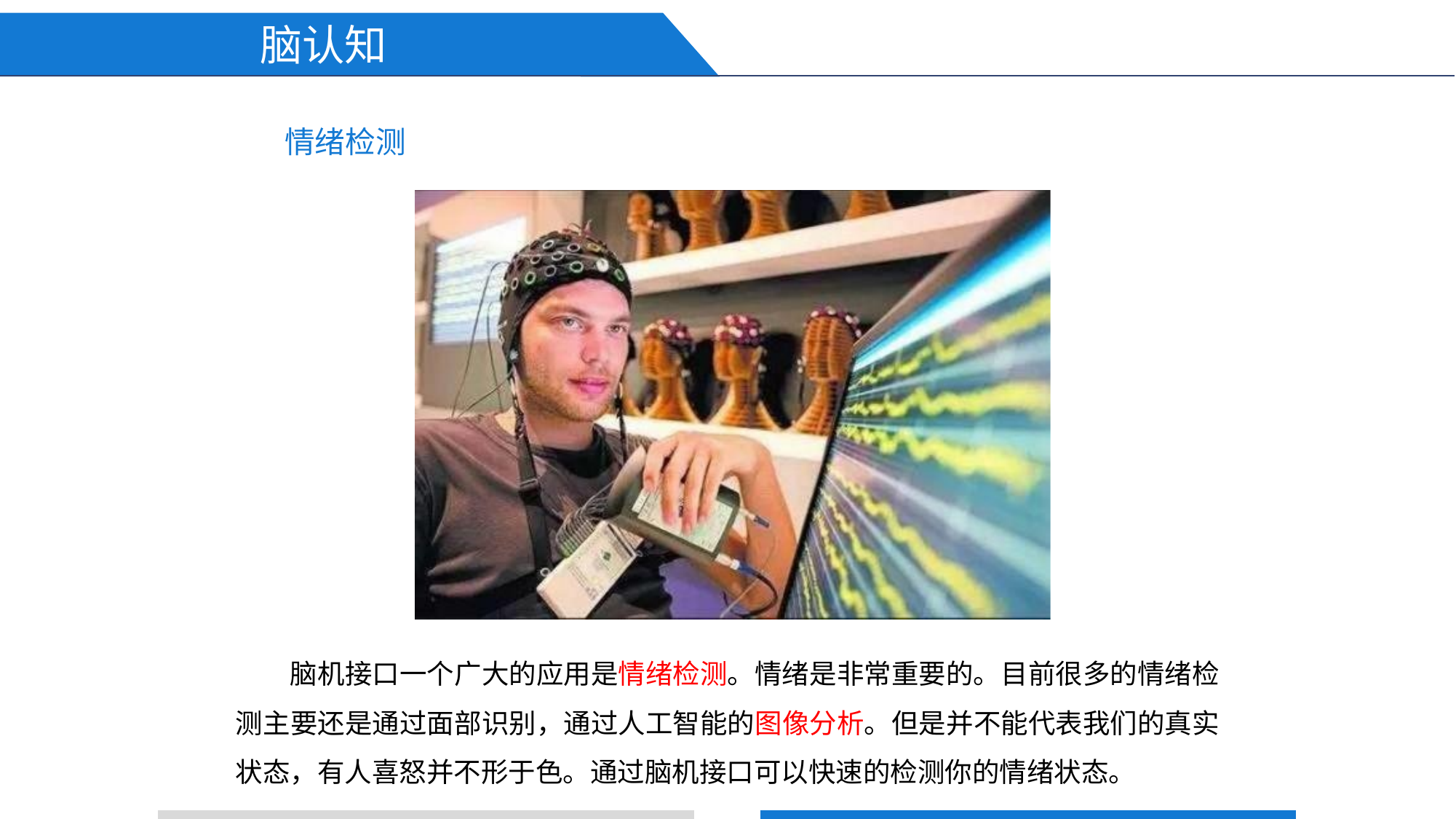

脑认知
# 情绪检测

脑机接口一个广大的应用是情绪检测。情绪是非常重要的。目前很多的情绪检 测主要还是通过面部识别，通过人工智能的图像分析。但是并不能代表我们的真实 状态，有人喜怒并不形于色。通过脑机接口可以快速的检测你的情绪状态。